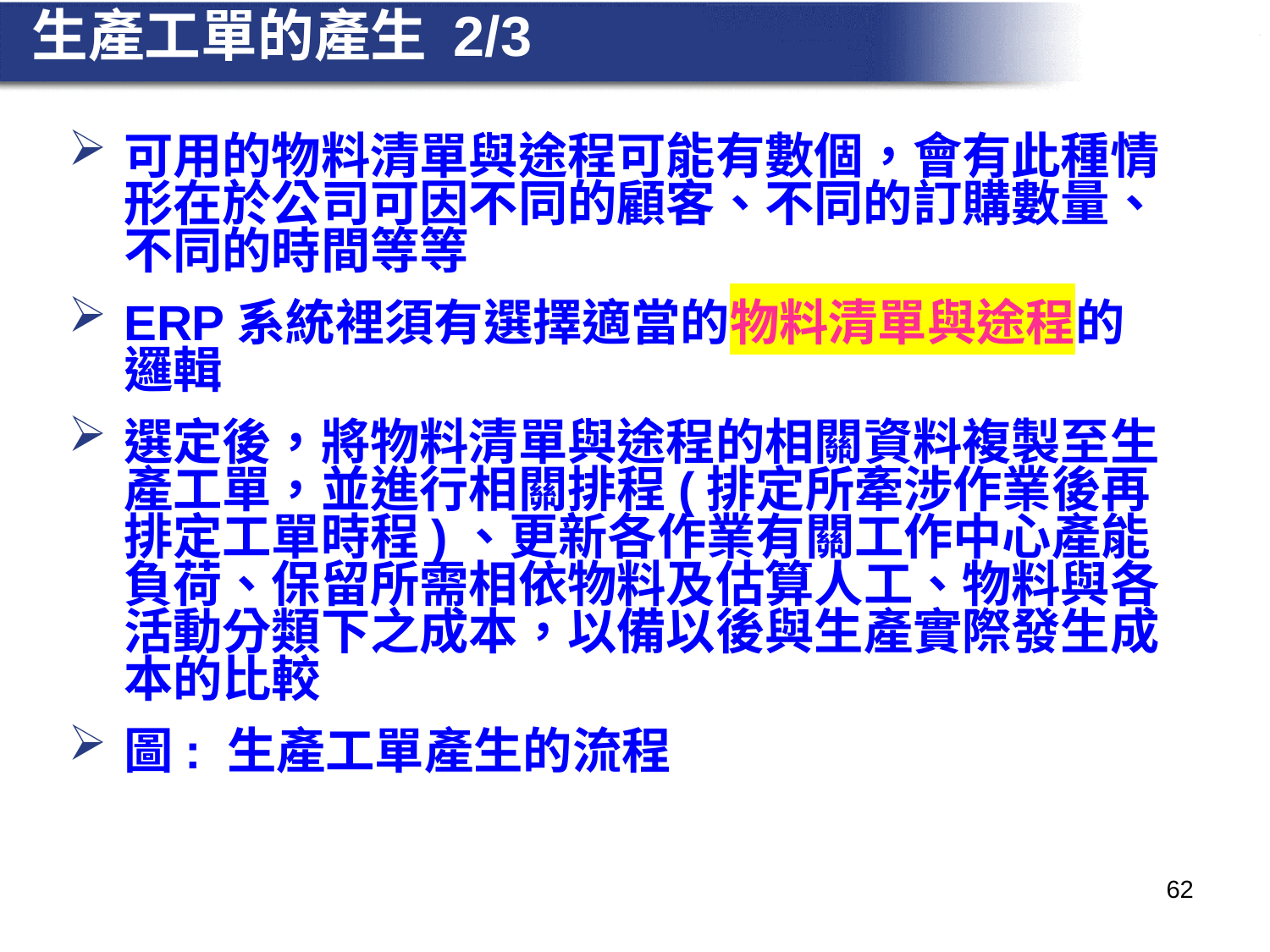

# 生產工單的產生 2/3
可用的物料清單與途程可能有數個，會有此種情形在於公司可因不同的顧客、不同的訂購數量、不同的時間等等
ERP系統裡須有選擇適當的物料清單與途程的邏輯
選定後，將物料清單與途程的相關資料複製至生產工單，並進行相關排程(排定所牽涉作業後再排定工單時程)、更新各作業有關工作中心產能負荷、保留所需相依物料及估算人工、物料與各活動分類下之成本，以備以後與生產實際發生成本的比較
圖: 生產工單產生的流程
62